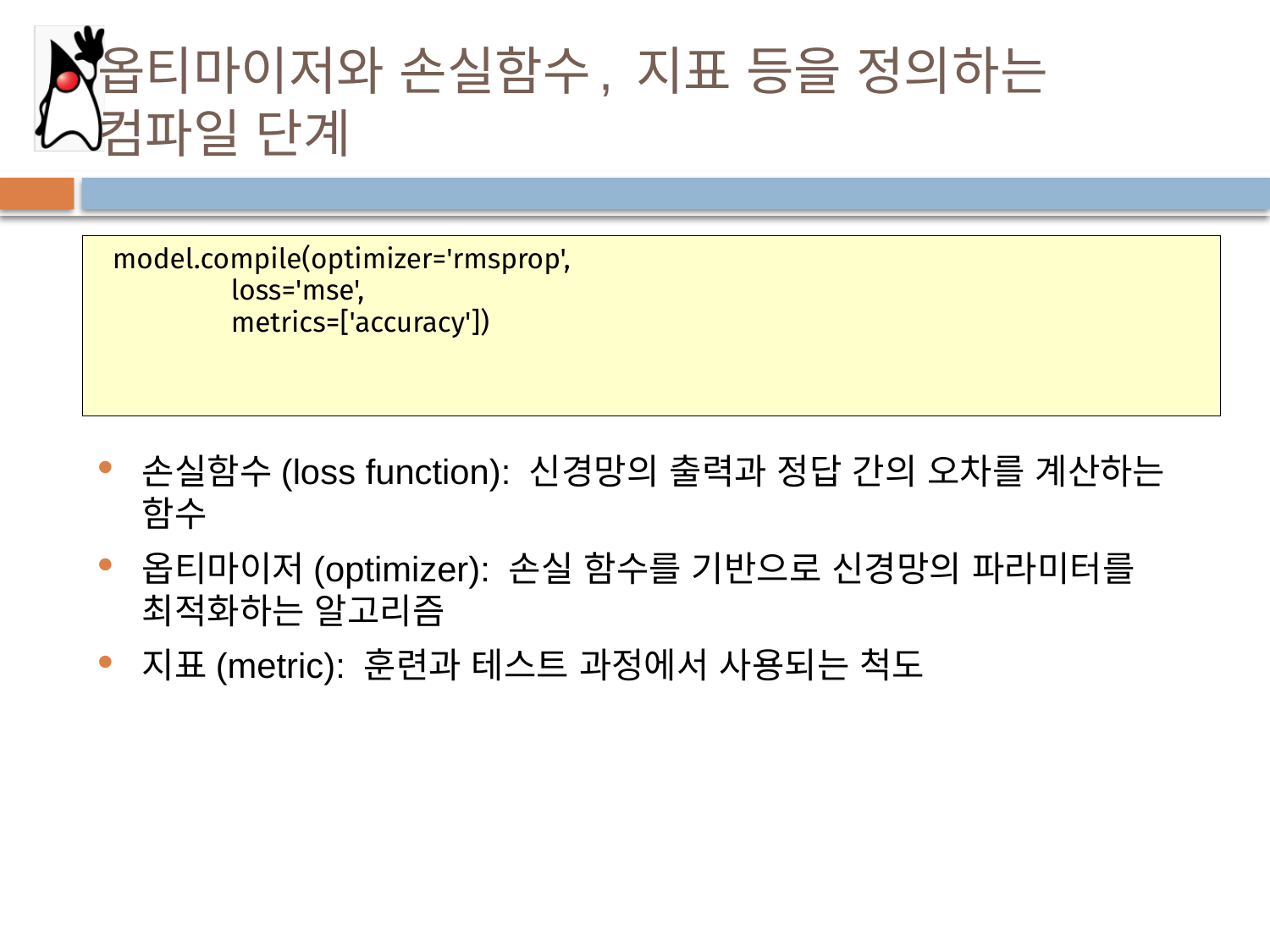

# 옵티마이저와 손실함수, 지표 등을 정의하는 컴파일 단계
model.compile(optimizer='rmsprop',
                loss='mse',
                metrics=['accuracy'])
손실함수(loss function): 신경망의 출력과 정답 간의 오차를 계산하는 함수
옵티마이저(optimizer): 손실 함수를 기반으로 신경망의 파라미터를 최적화하는 알고리즘
지표(metric): 훈련과 테스트 과정에서 사용되는 척도